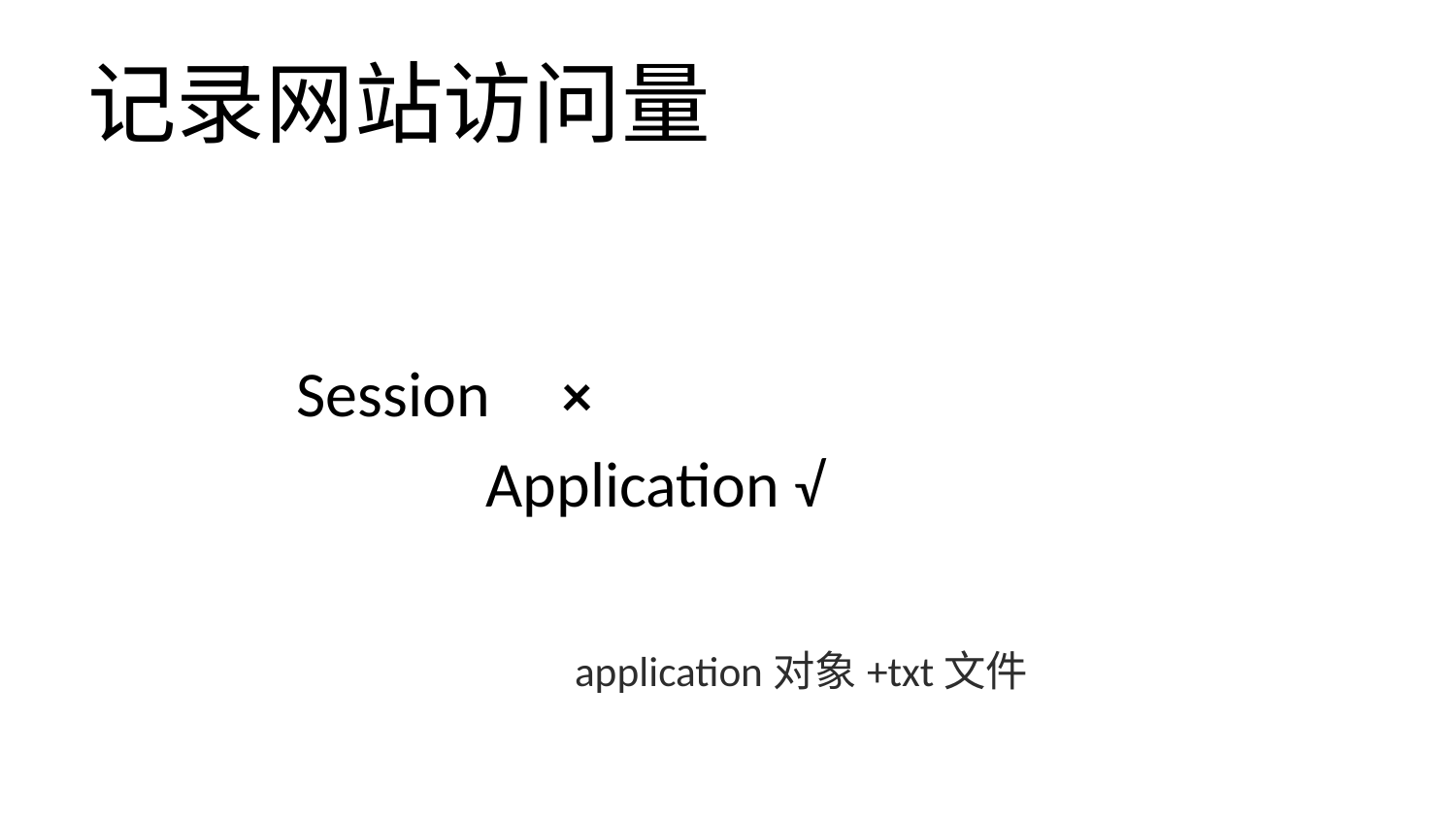

# 记录网站访问量

								Session     ×
							             Application √

                             application对象+txt文件